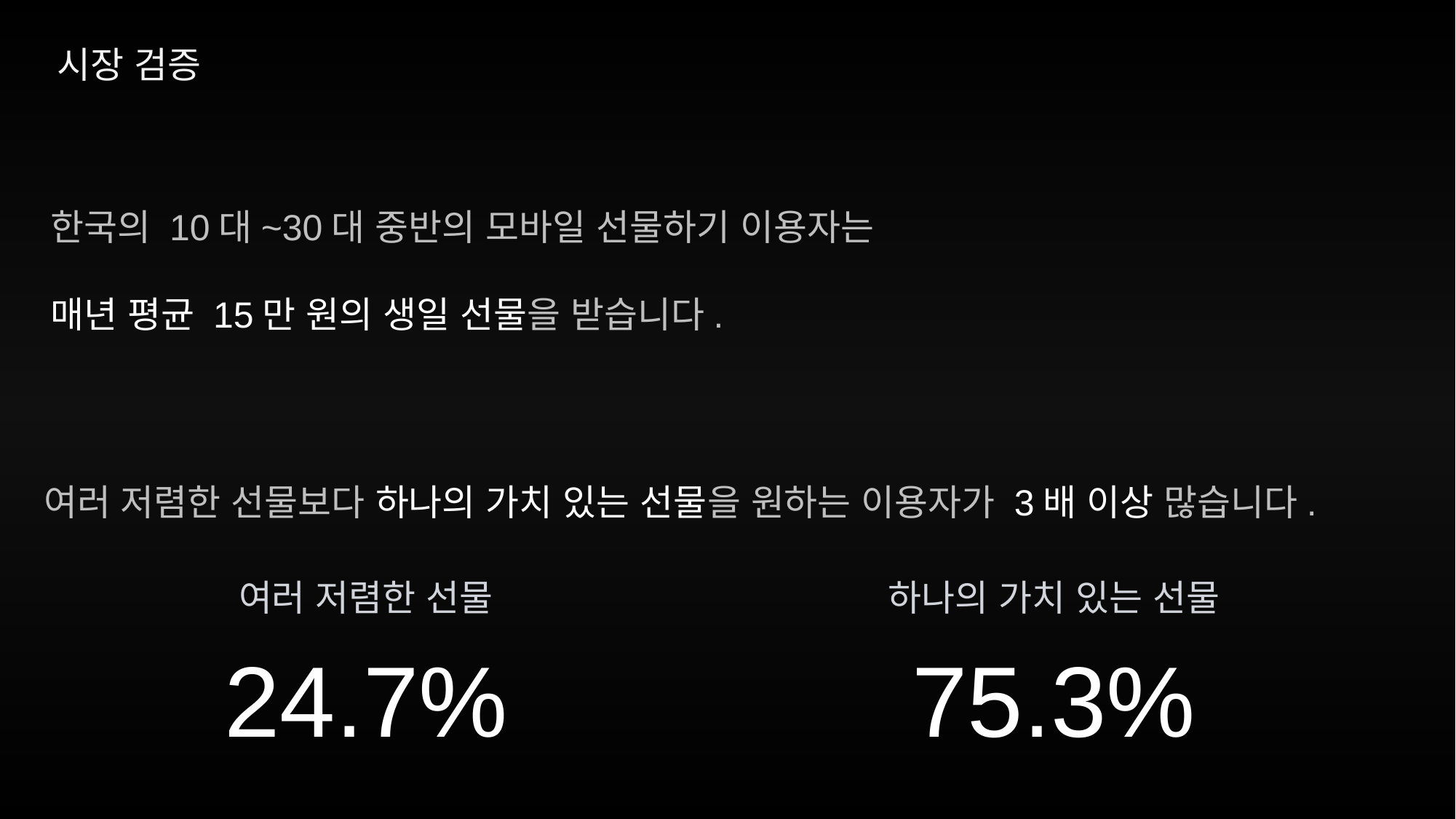

시장 검증
한국의 10대~30대 중반의 모바일 선물하기 이용자는
매년 평균 15만 원의 생일 선물을 받습니다.
여러 저렴한 선물보다 하나의 가치 있는 선물을 원하는 이용자가 3배 이상 많습니다.
여러 저렴한 선물
하나의 가치 있는 선물
24.7%
75.3%